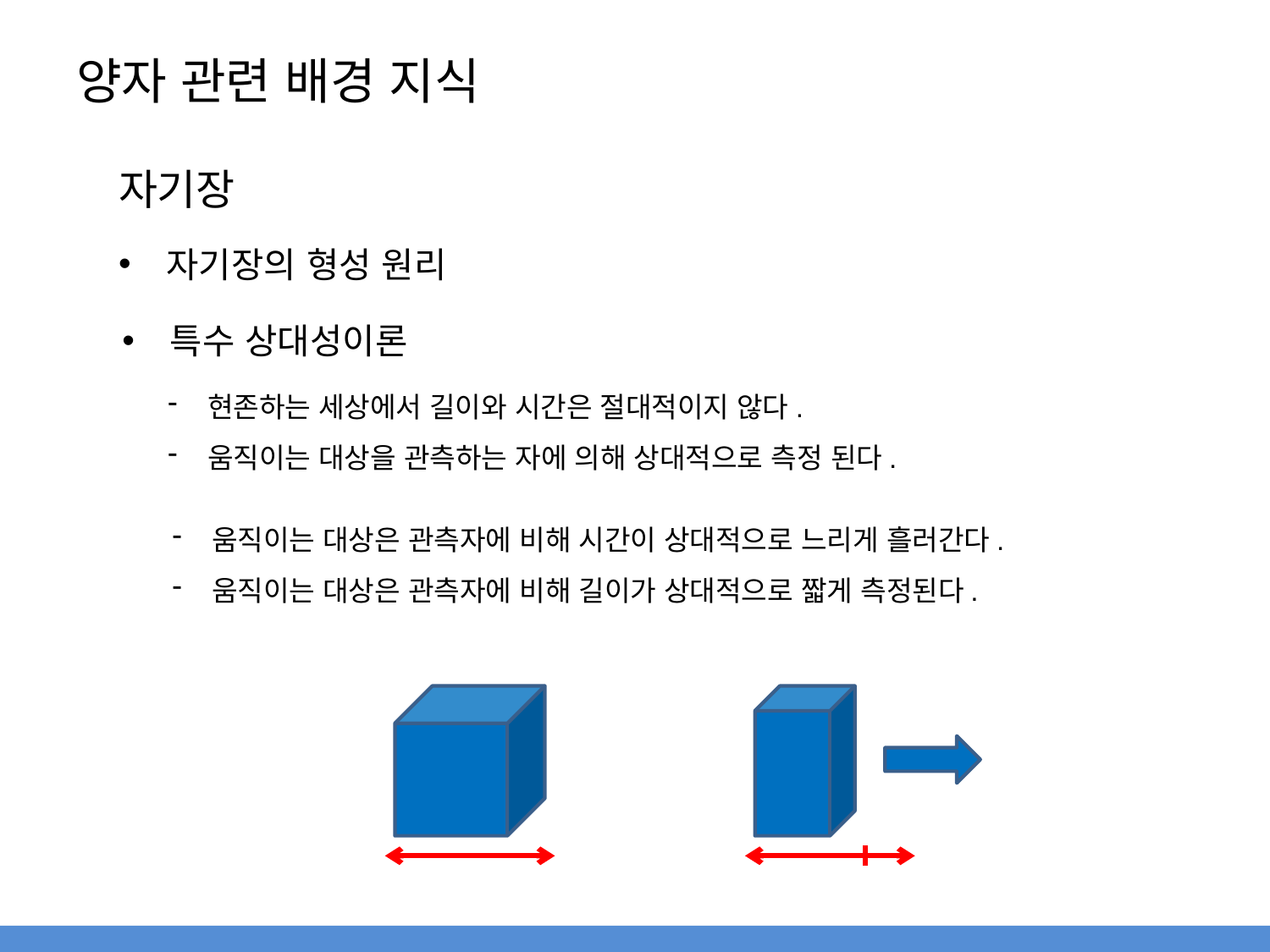

# 양자 관련 배경 지식
자기장
자기장의 형성 원리
특수 상대성이론
현존하는 세상에서 길이와 시간은 절대적이지 않다.
움직이는 대상을 관측하는 자에 의해 상대적으로 측정 된다.
움직이는 대상은 관측자에 비해 시간이 상대적으로 느리게 흘러간다.
움직이는 대상은 관측자에 비해 길이가 상대적으로 짧게 측정된다.